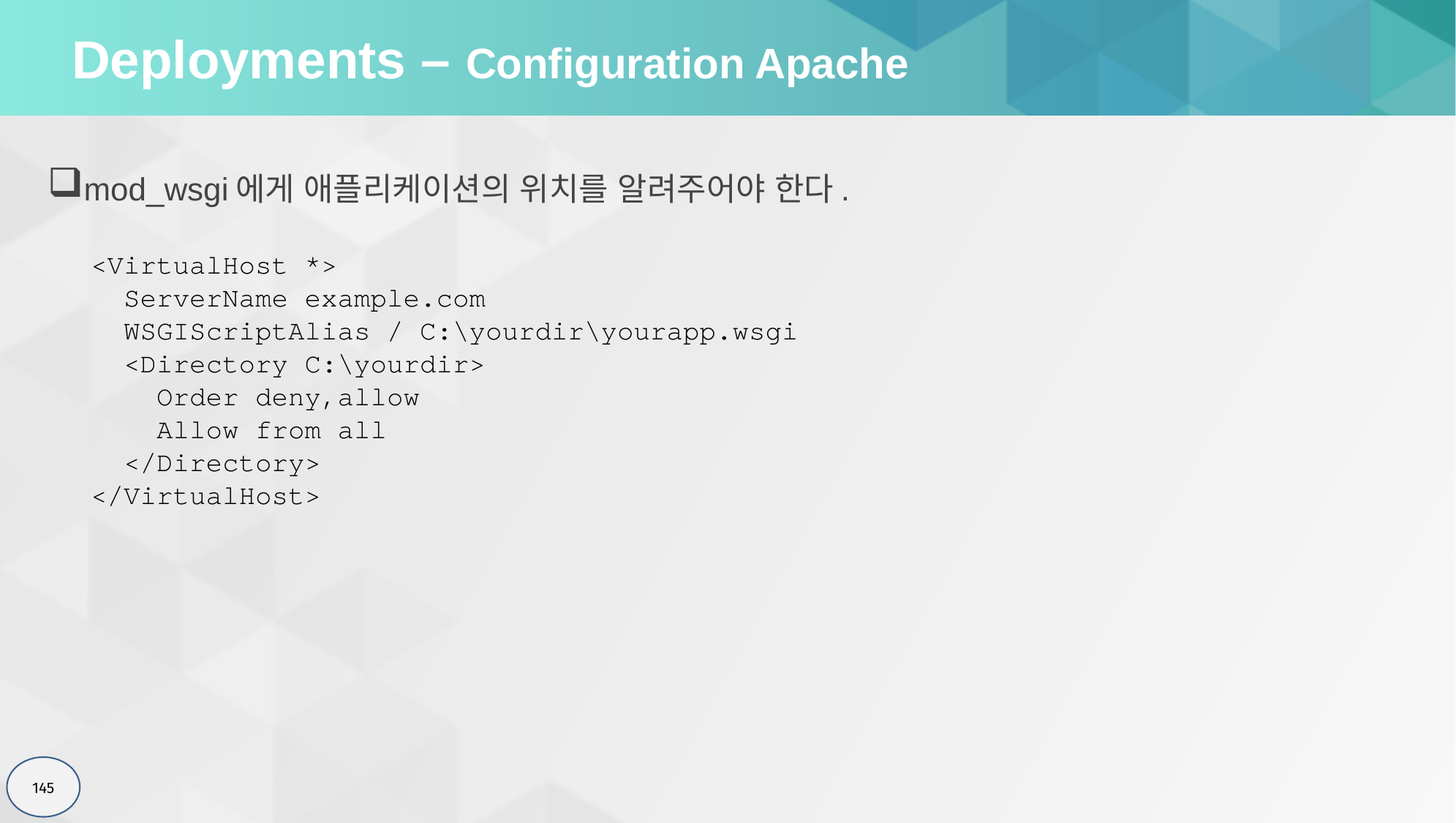

# Deployments – Configuration Apache
mod_wsgi에게 애플리케이션의 위치를 알려주어야 한다.
<VirtualHost *>
  ServerName example.com
  WSGIScriptAlias / C:\yourdir\yourapp.wsgi
  <Directory C:\yourdir>
    Order deny,allow
    Allow from all
  </Directory>
</VirtualHost>